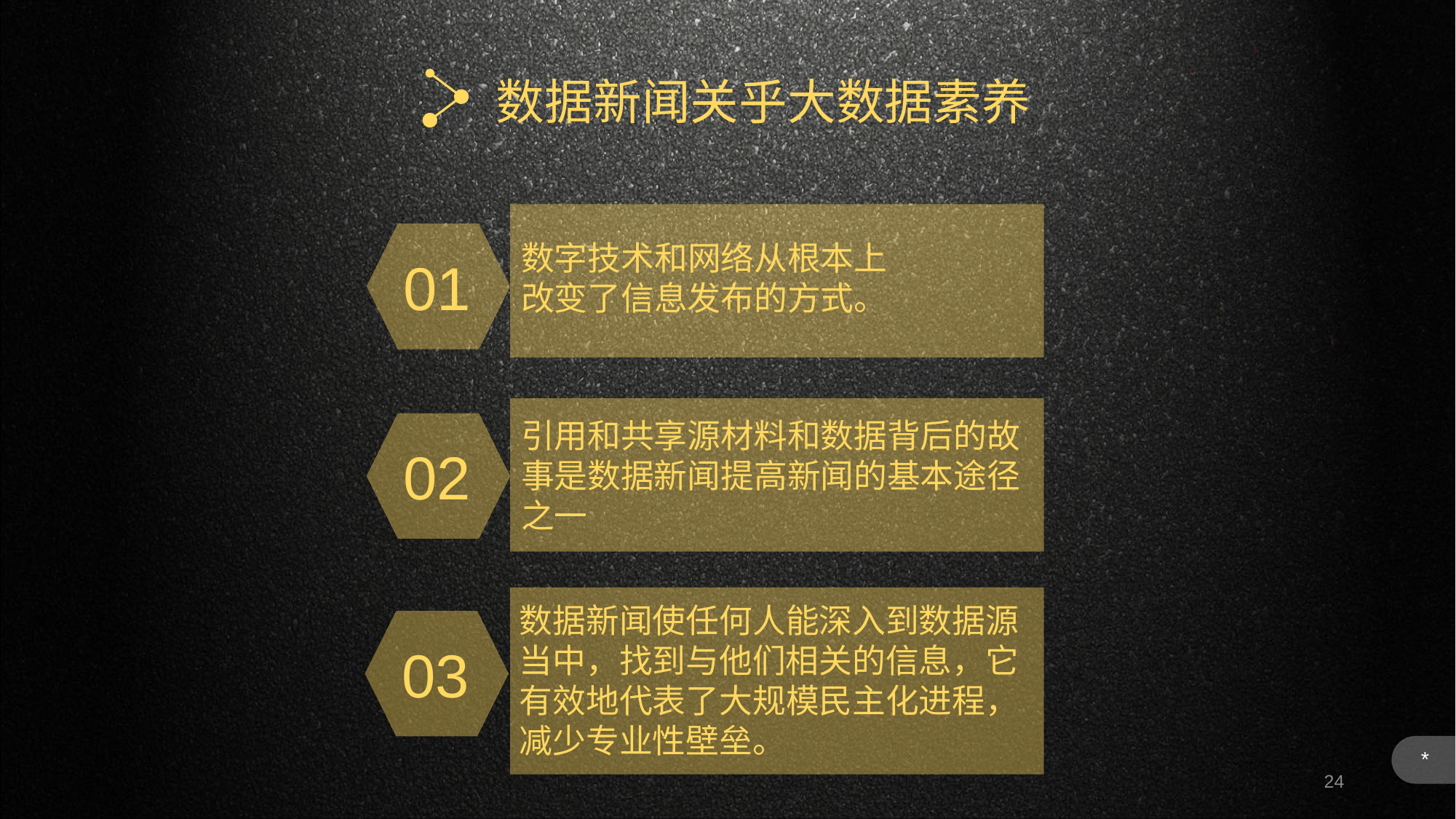

数据新闻关乎大数据素养

01
数字技术和网络从根本上改变了信息发布的方式。
引用和共享源材料和数据背后的故事是数据新闻提高新闻的基本途径之一

02

数据新闻使任何人能深入到数据源当中，找到与他们相关的信息，它有效地代表了大规模民主化进程，减少专业性壁垒。

03

*
24